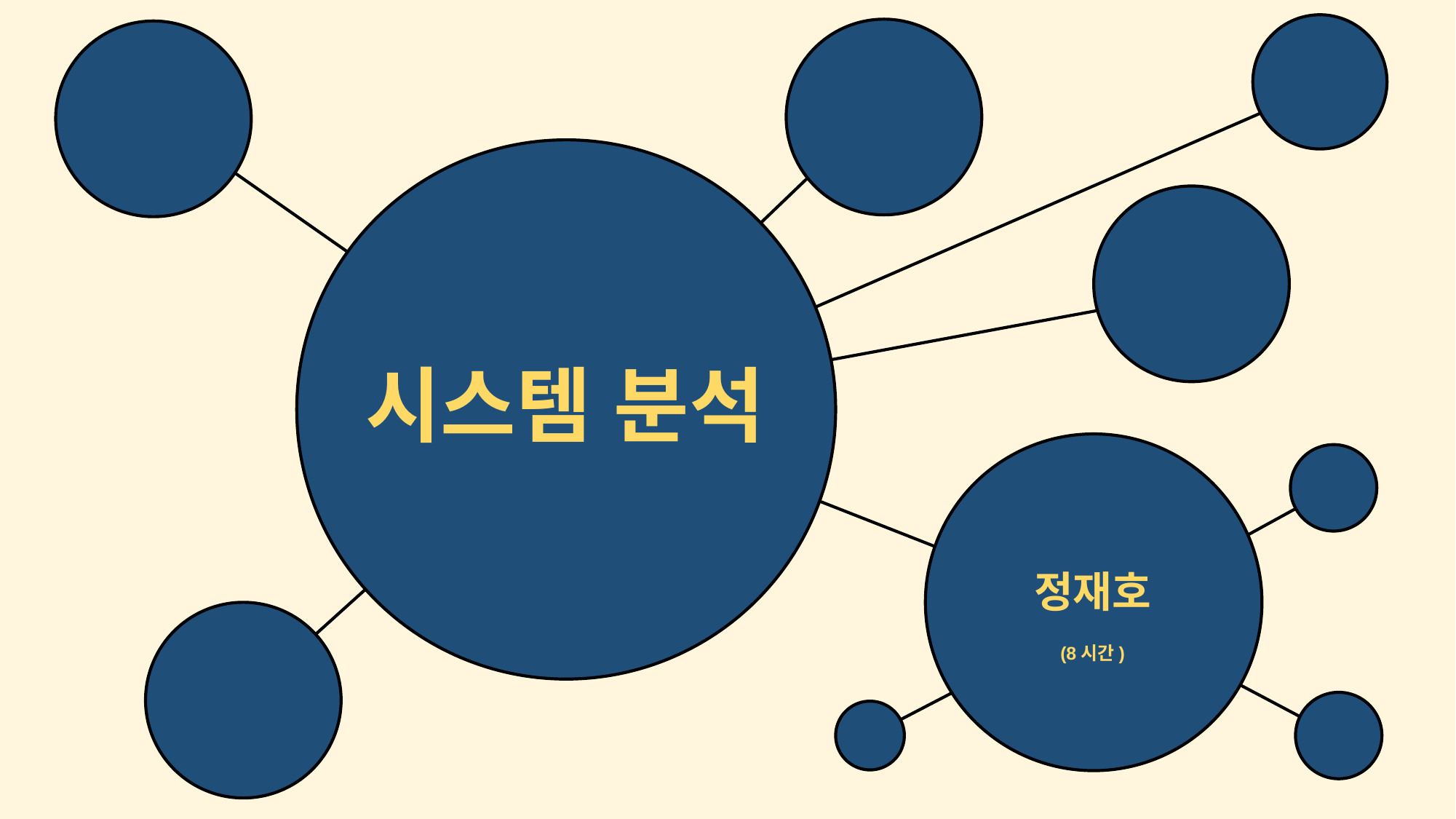

내 게임에 중요한 요소를 항목으로 구분한다.
항목을 기준으로 참고할 타 게임의 시스템과 구성 요소를 작성한다.
타 게임의 시스템이 진행되는 순서를 작성하면서 구성요소와의 관계를 작성한다.
위 내용을 바탕으로 내 게임을 필요한 요소만 남긴 상태로 설명한다.

# 시스템 분석
정재호
(8시간)